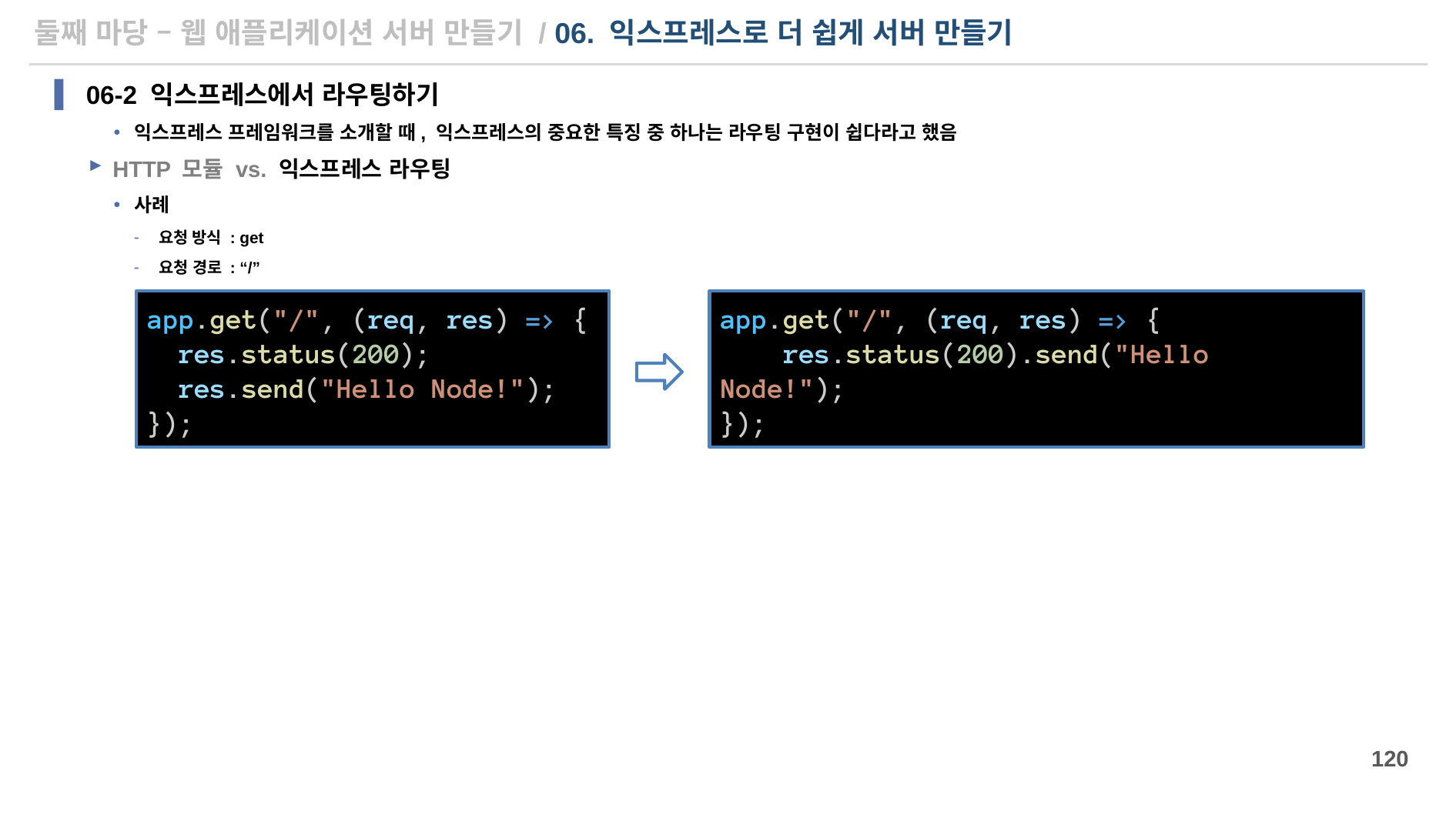

# 둘째 마당 – 웹 애플리케이션 서버 만들기 / 06. 익스프레스로 더 쉽게 서버 만들기
06-2 익스프레스에서 라우팅하기
익스프레스 프레임워크를 소개할 때, 익스프레스의 중요한 특징 중 하나는 라우팅 구현이 쉽다라고 했음
HTTP 모듈 vs. 익스프레스 라우팅
사례
요청 방식 : get
요청 경로 : “/”
app.get("/", (req, res) => {
  res.status(200);
  res.send("Hello Node!");
});
app.get("/", (req, res) => {
    res.status(200).send("Hello Node!");
});

120